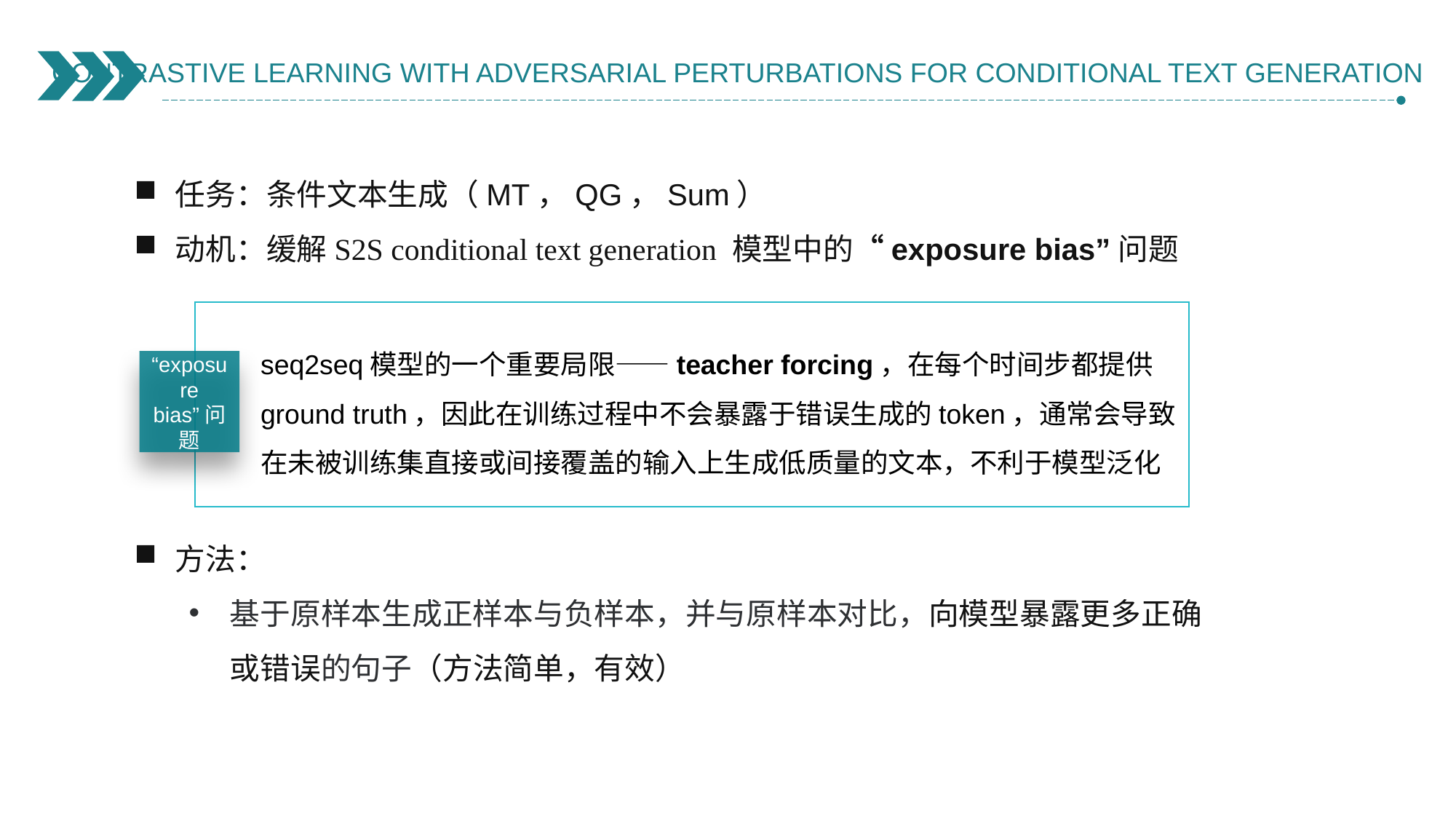

CONTRASTIVE LEARNING WITH ADVERSARIAL PERTURBATIONS FOR CONDITIONAL TEXT GENERATION

任务：条件文本生成（MT，QG，Sum）
动机：缓解S2S conditional text generation 模型中的“exposure bias”问题

方法：
基于原样本生成正样本与负样本，并与原样本对比，向模型暴露更多正确或错误的句子（方法简单，有效）
seq2seq模型的一个重要局限——teacher forcing，在每个时间步都提供ground truth，因此在训练过程中不会暴露于错误生成的token，通常会导致在未被训练集直接或间接覆盖的输入上生成低质量的文本，不利于模型泛化
“exposure bias”问题